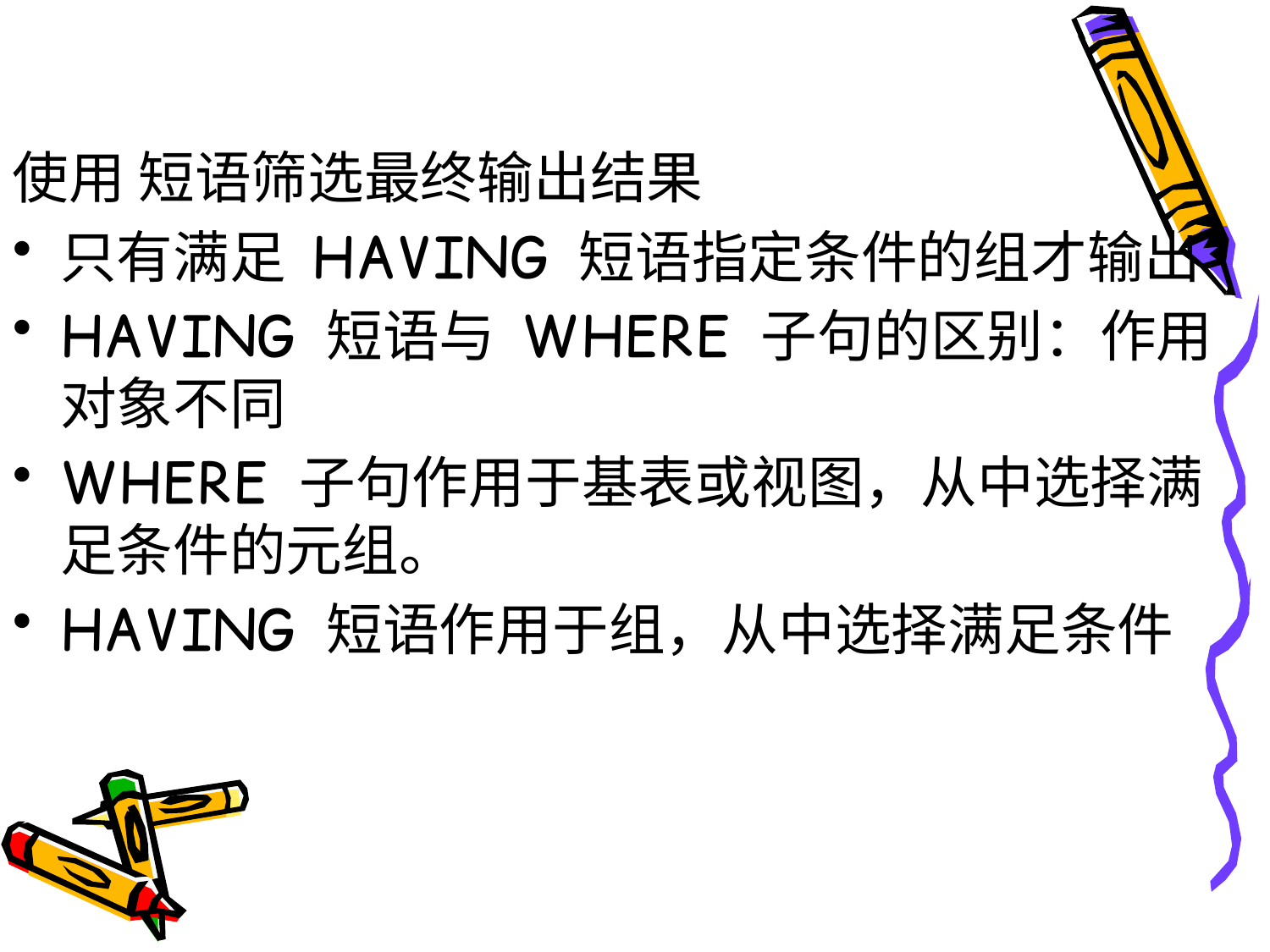

#
使用 短语筛选最终输出结果
只有满足 HAVING 短语指定条件的组才输出
HAVING 短语与 WHERE 子句的区别：作用对象不同
WHERE 子句作用于基表或视图，从中选择满足条件的元组。
HAVING 短语作用于组，从中选择满足条件